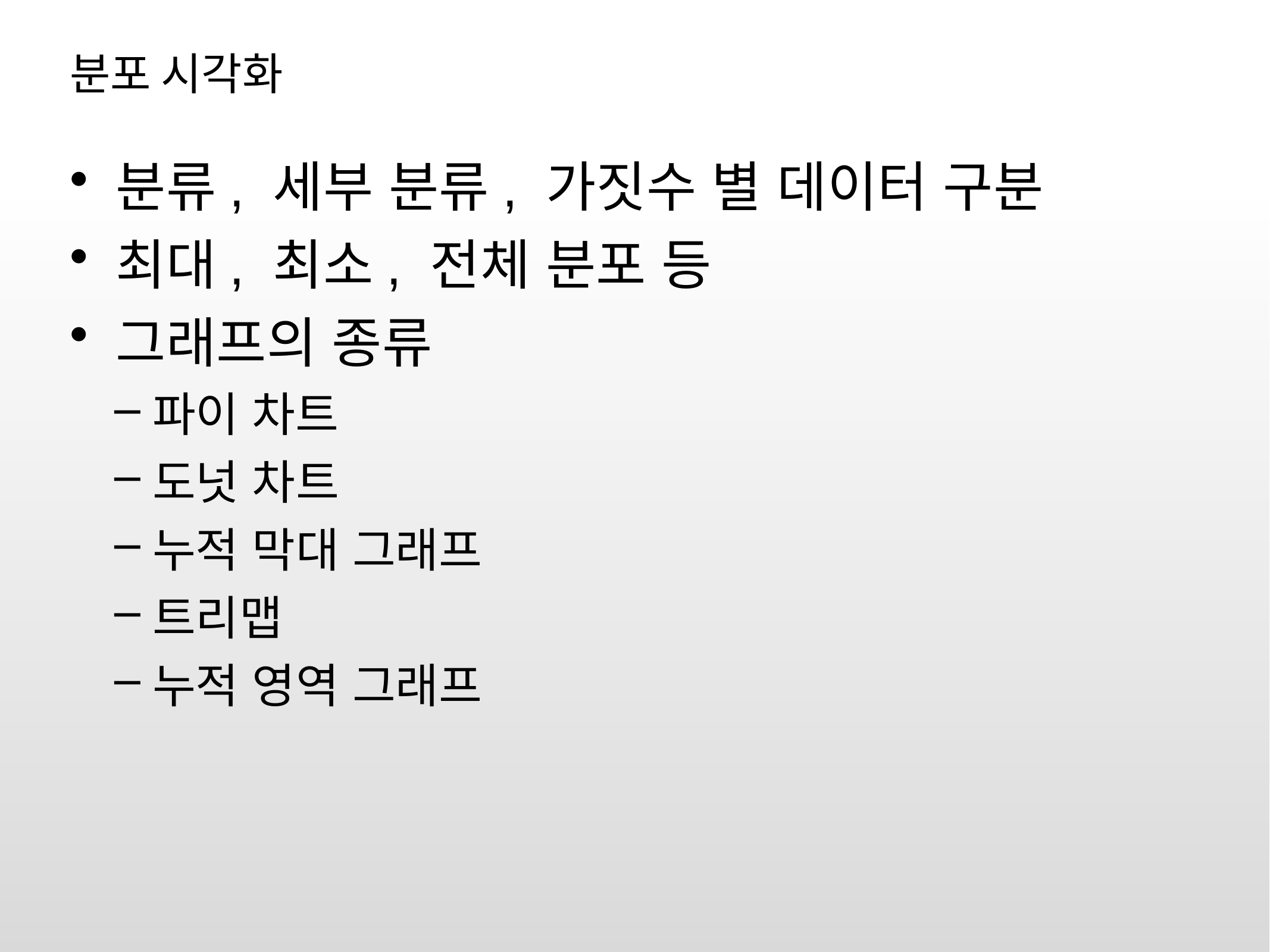

# 분포 시각화
분류, 세부 분류, 가짓수 별 데이터 구분
최대, 최소, 전체 분포 등
그래프의 종류
파이 차트
도넛 차트
누적 막대 그래프
트리맵
누적 영역 그래프
118